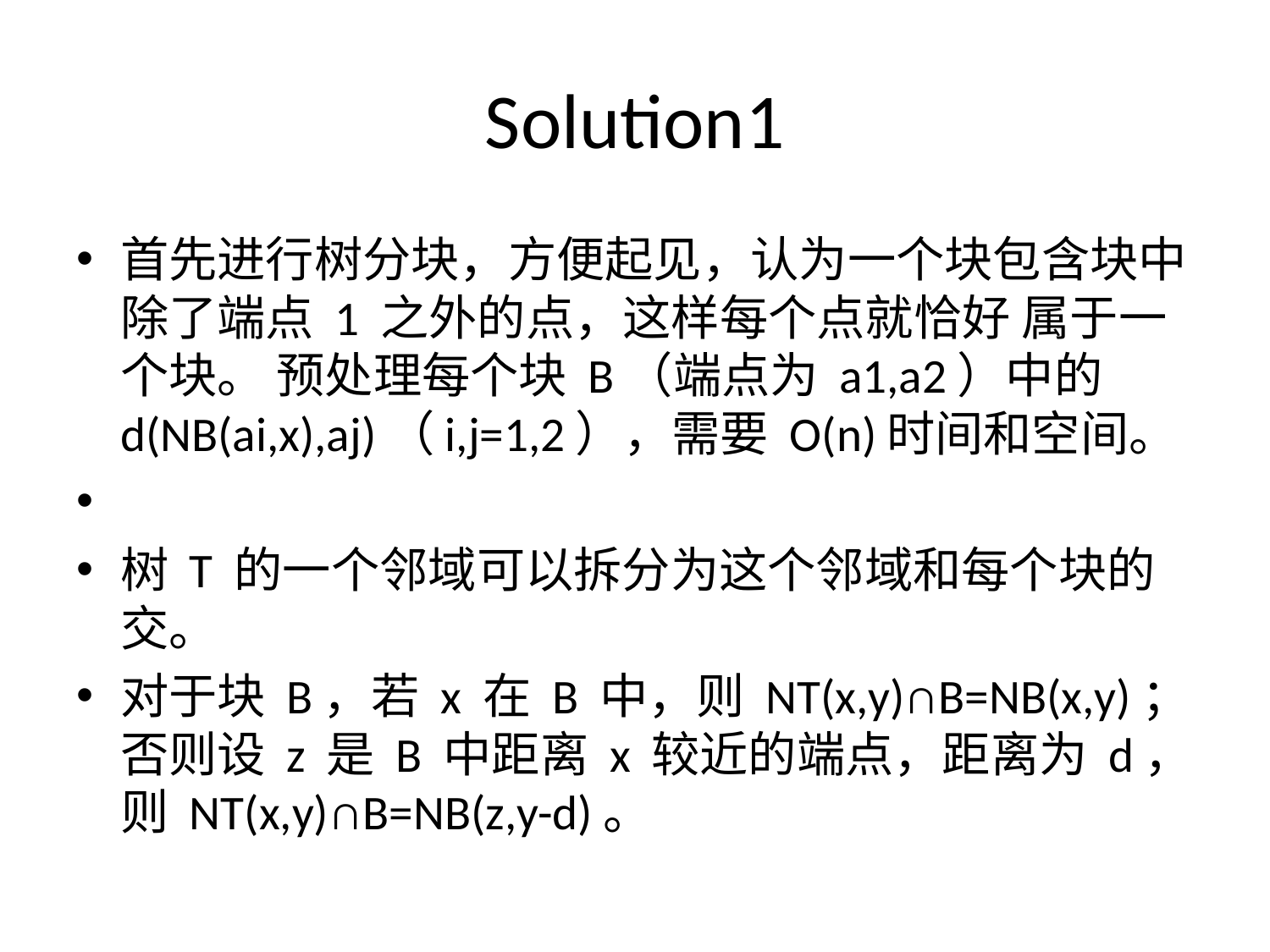

# Solution1
首先进行树分块，方便起见，认为一个块包含块中除了端点 1 之外的点，这样每个点就恰好 属于一个块。 预处理每个块 B（端点为 a1,a2）中的 d(NB(ai,x),aj)（i,j=1,2），需要 O(n)时间和空间。

树 T 的一个邻域可以拆分为这个邻域和每个块的交。
对于块 B，若 x 在 B 中，则 NT(x,y)∩B=NB(x,y)； 否则设 z 是 B 中距离 x 较近的端点，距离为 d，则 NT(x,y)∩B=NB(z,y-d)。